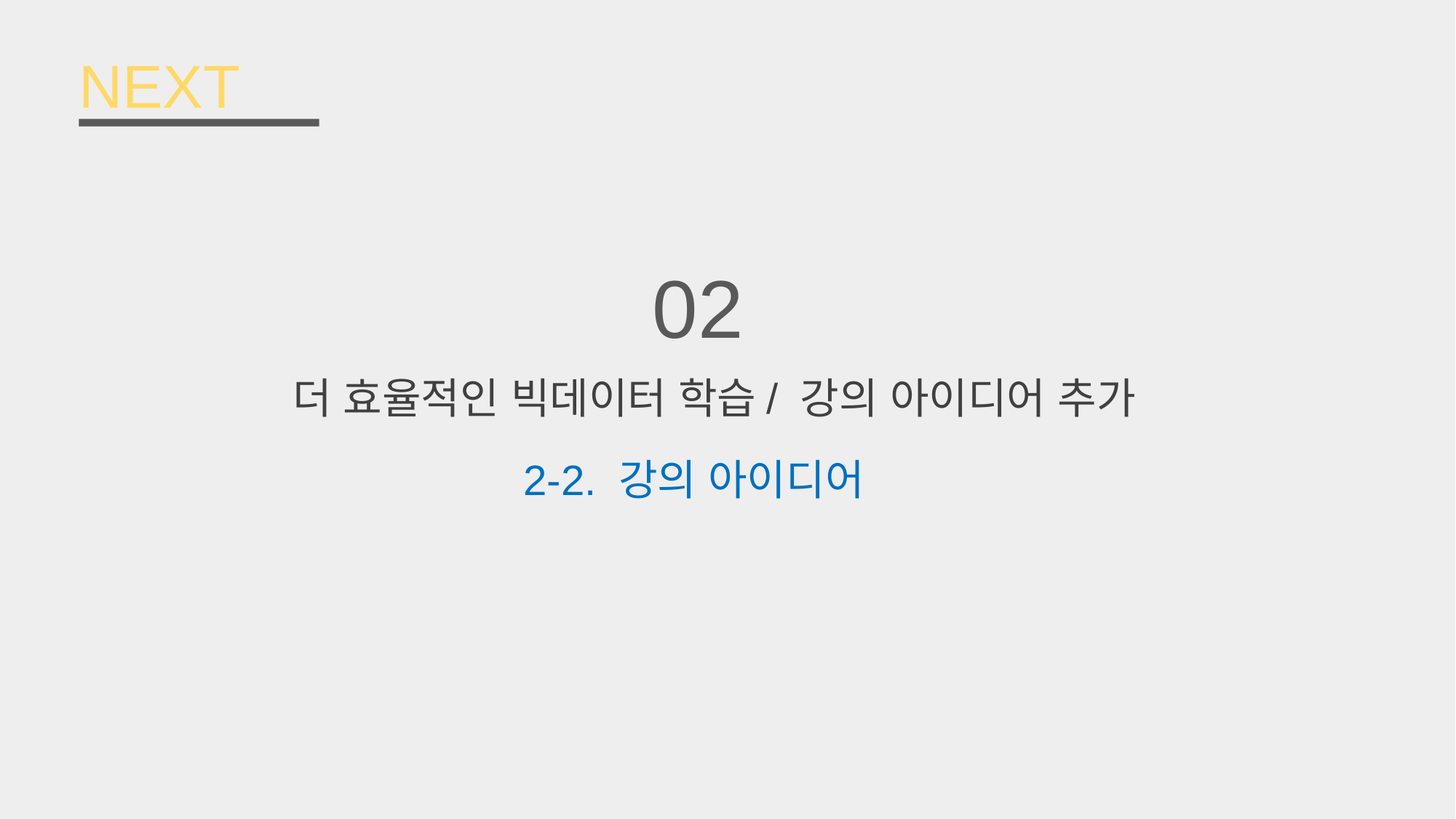

# NEXT

02
더 효율적인 빅데이터 학습/ 강의 아이디어 추가
2-2. 강의 아이디어